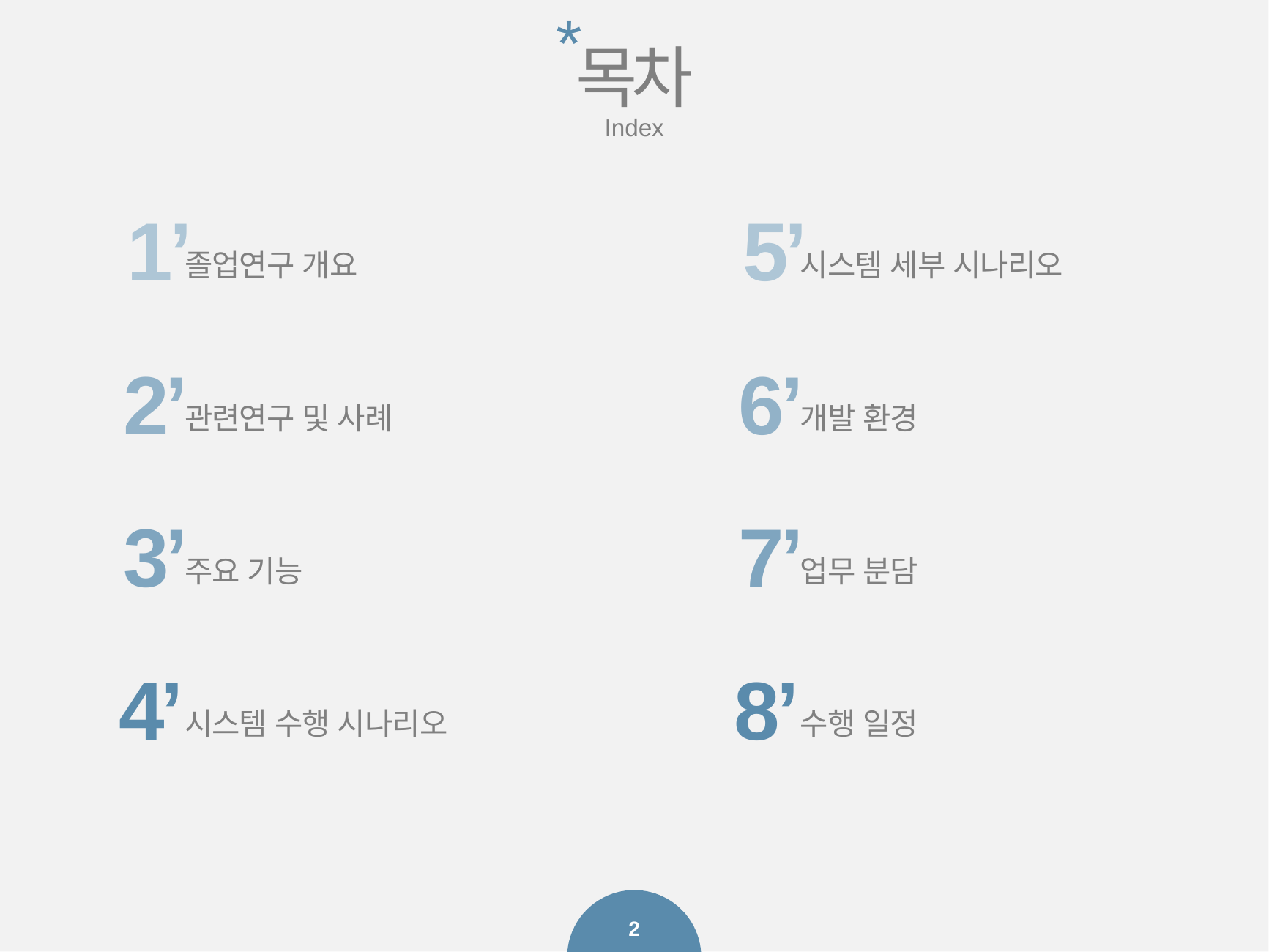

*
목차
Index
1’
5’
졸업연구 개요
시스템 세부 시나리오
2’
6’
관련연구 및 사례
개발 환경
3’
7’
주요 기능
업무 분담
4’
8’
시스템 수행 시나리오
수행 일정